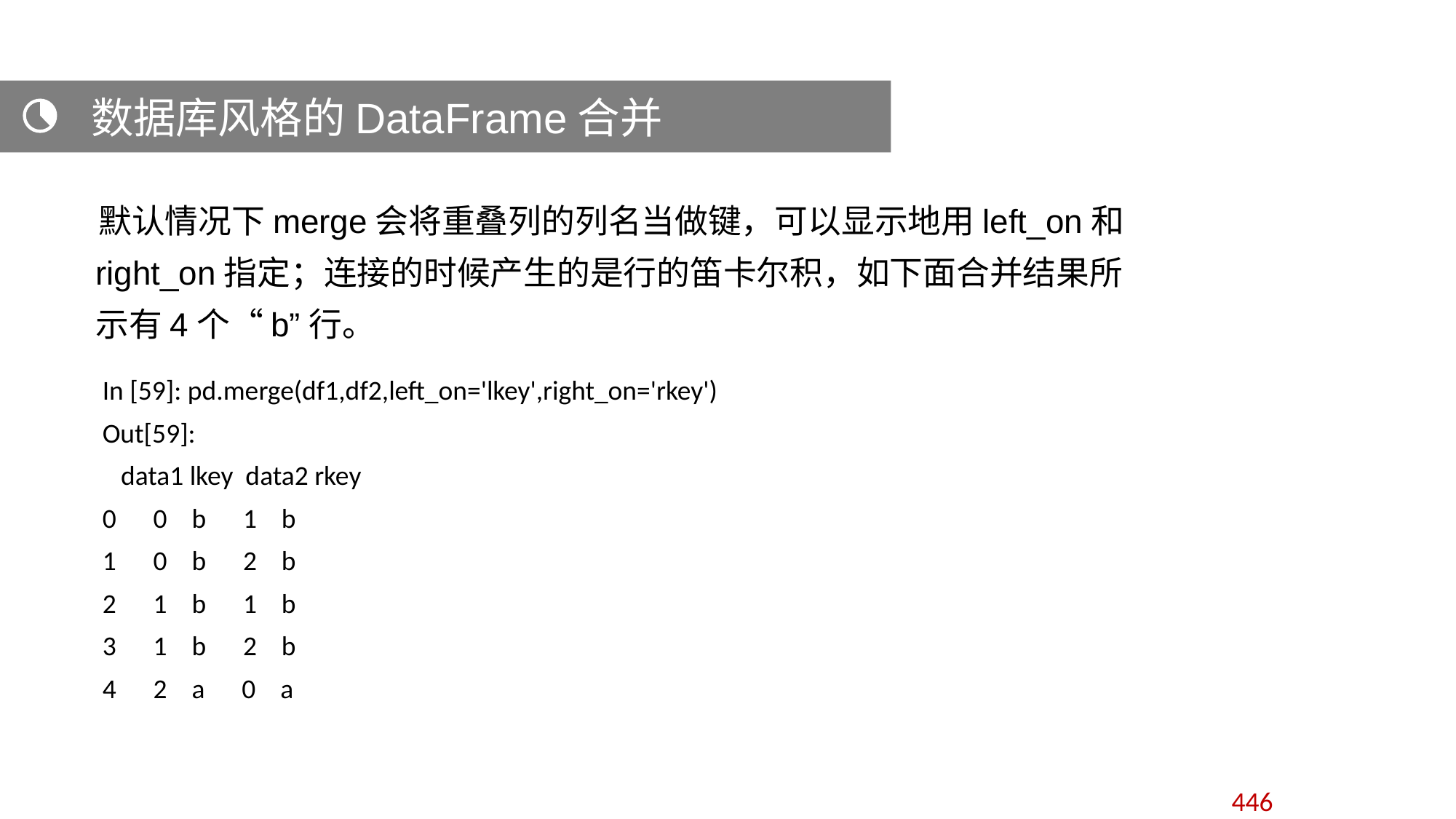

数据库风格的DataFrame合并

   默认情况下merge会将重叠列的列名当做键，可以显示地用left_on和right_on指定；连接的时候产生的是行的笛卡尔积，如下面合并结果所示有4个“b”行。
In [59]: pd.merge(df1,df2,left_on='lkey',right_on='rkey')
Out[59]:
   data1 lkey  data2 rkey
0      0    b      1    b
1      0    b      2    b
2      1    b      1    b
3      1    b      2    b
4      2    a      0    a

446